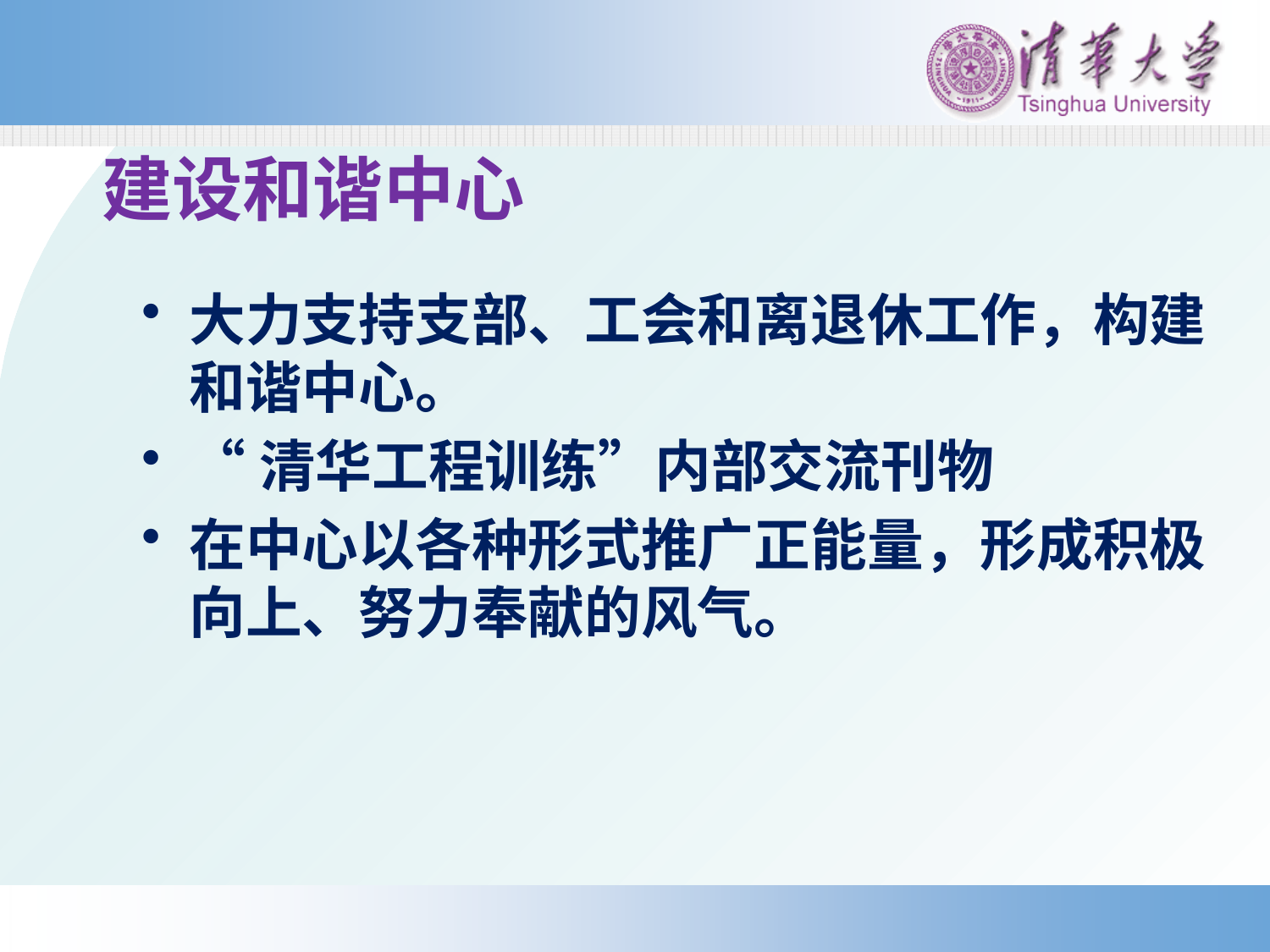

# 建设和谐中心
大力支持支部、工会和离退休工作，构建和谐中心。
“清华工程训练”内部交流刊物
在中心以各种形式推广正能量，形成积极向上、努力奉献的风气。